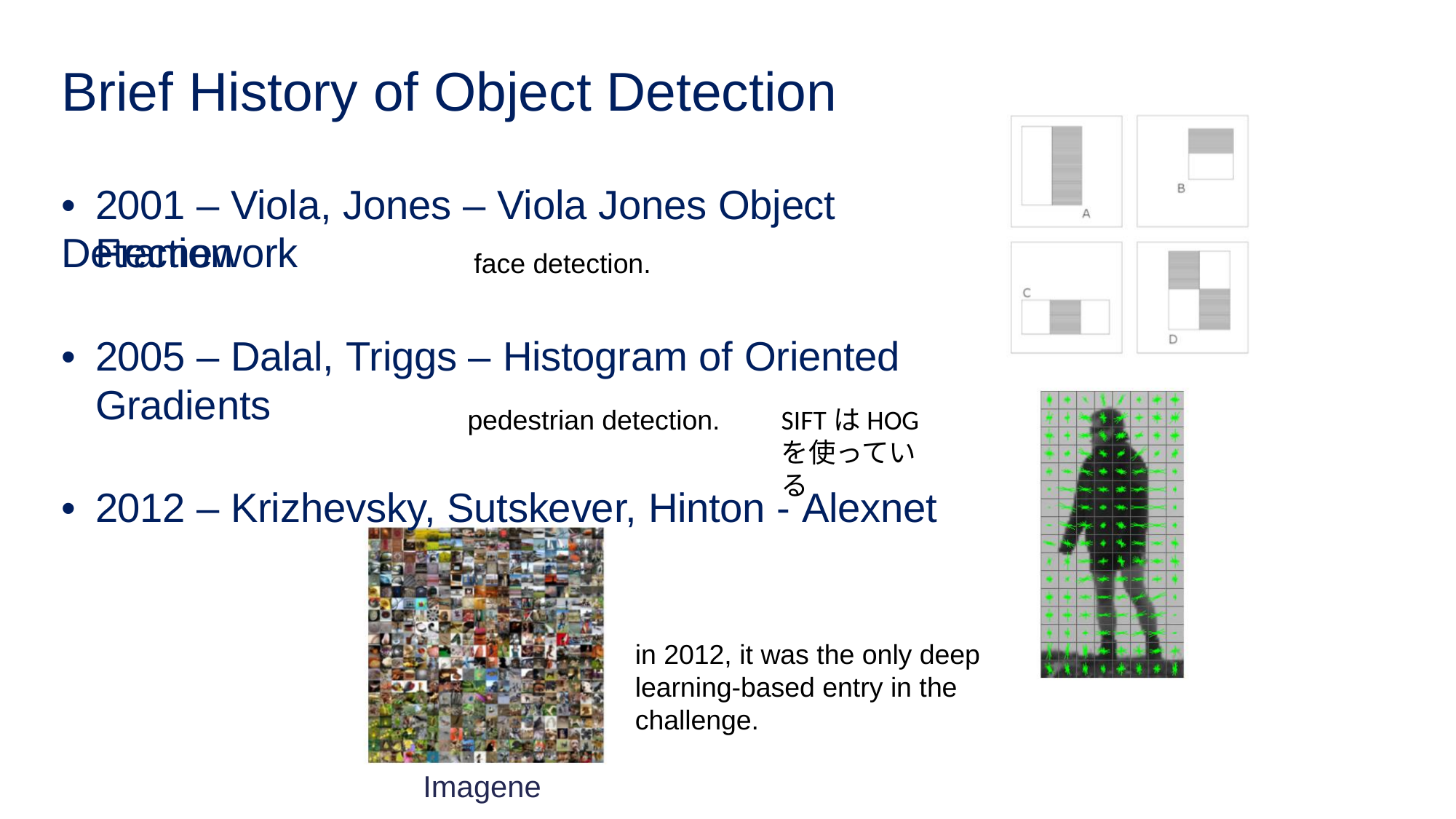

Brief History of Object Detection
• 2001 – Viola, Jones – Viola Jones Object Detection
Framework
face detection.
• 2005 – Dalal, Triggs – Histogram of Oriented
Gradients
pedestrian detection.
SIFTはHOGを使っている
• 2012 – Krizhevsky, Sutskever, Hinton - Alexnet
in 2012, it was the only deep learning-based entry in the challenge.
Imagene